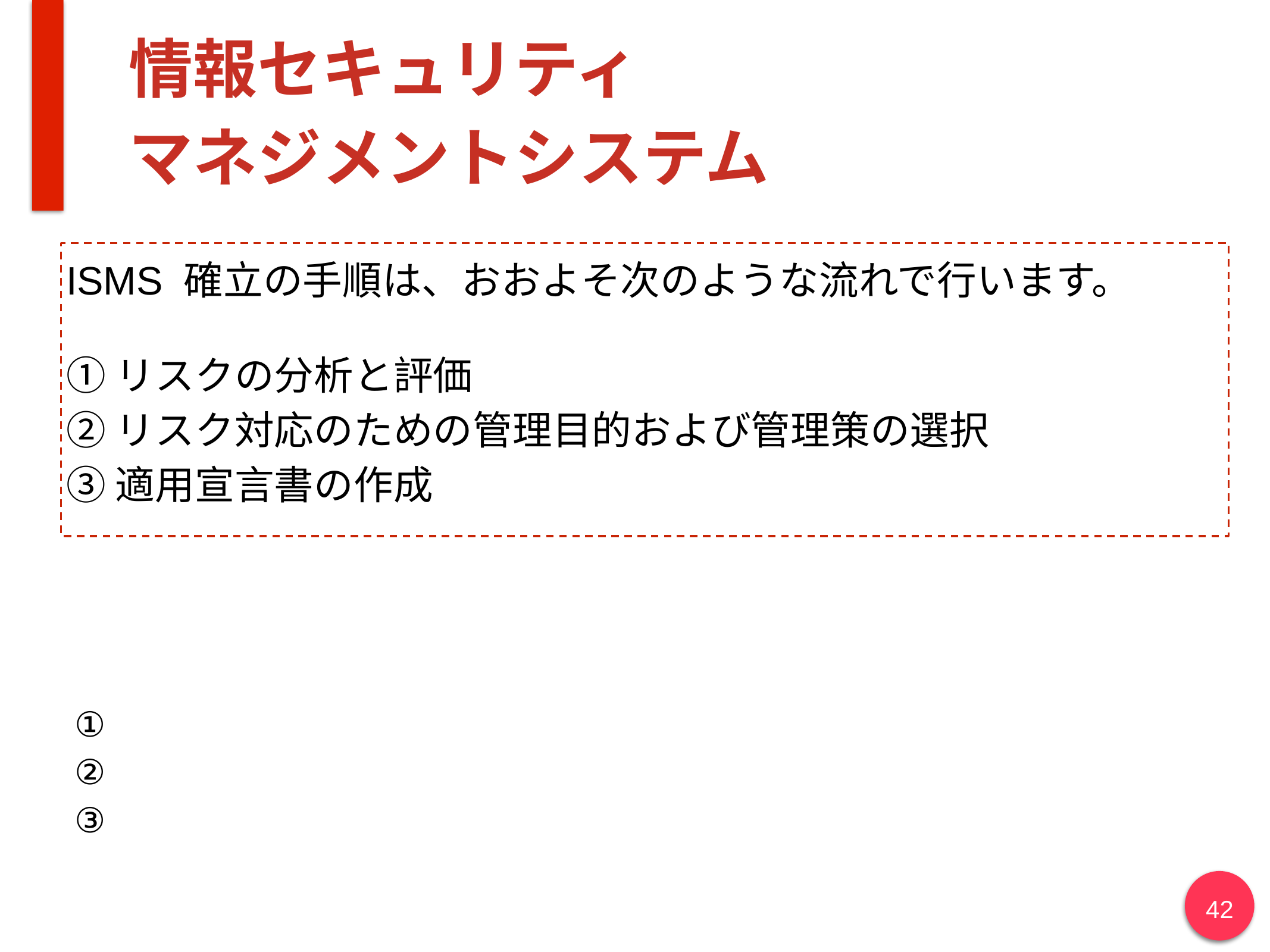

# 情報セキュリティ マネジメントシステム
ISMS 確立の手順は、おおよそ次のような流れで行います。
①リスクの分析と評価
②リスク対応のための管理目的および管理策の選択
③適用宣言書の作成

①
②
③
42